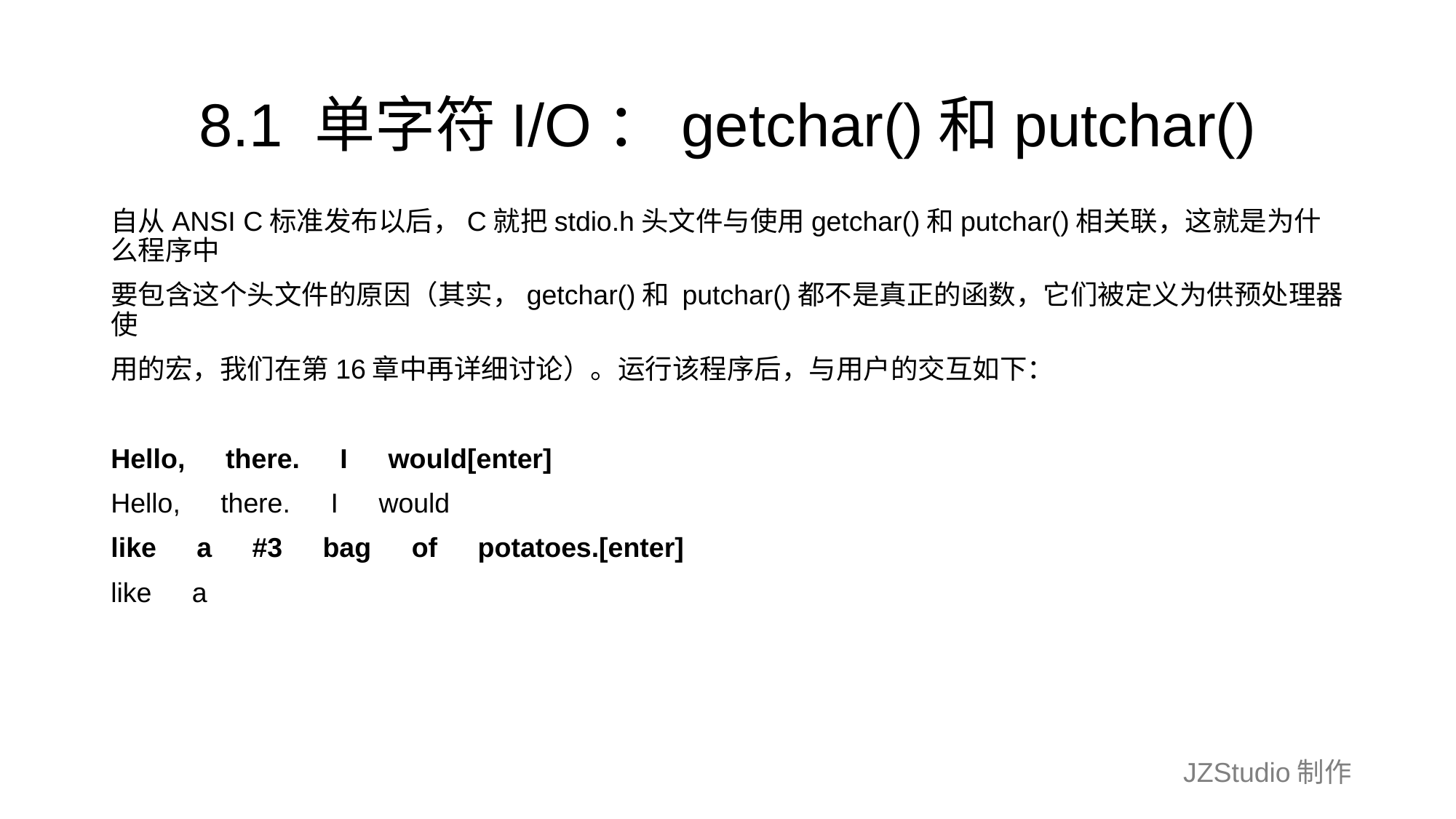

# 8.1 单字符I/O：getchar()和putchar()
自从ANSI C标准发布以后，C就把stdio.h头文件与使用getchar()和putchar()相关联，这就是为什么程序中
要包含这个头文件的原因（其实，getchar()和 putchar()都不是真正的函数，它们被定义为供预处理器使
用的宏，我们在第16章中再详细讨论）。运行该程序后，与用户的交互如下：

Hello,　there.　I　would[enter]
Hello,　there.　I　would
like　a　#3　bag　of　potatoes.[enter]
like　a